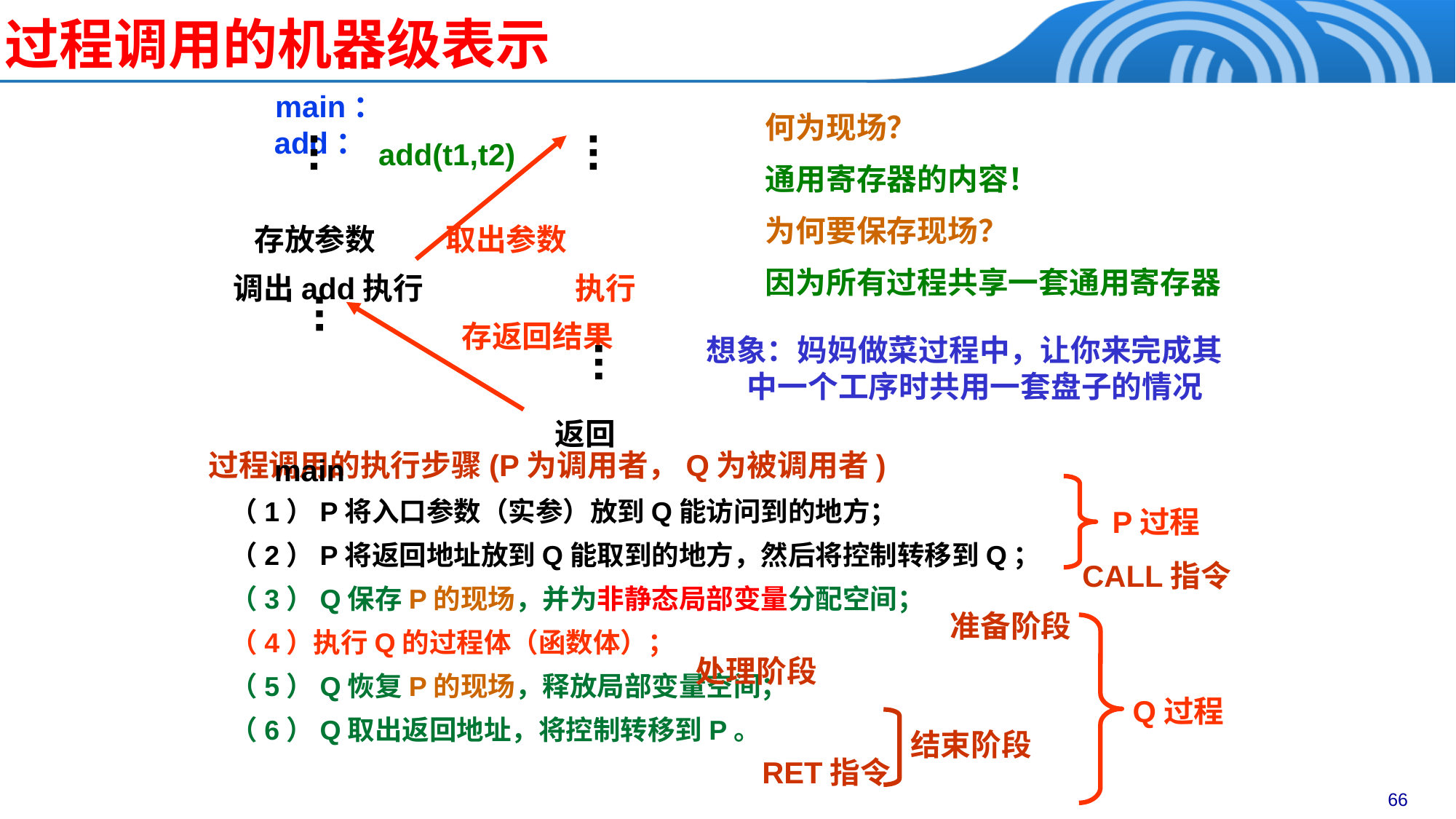

过程调用的机器级表示
     main：		add：

  存放参数	         取出参数
调出add执行	            执行
                                存返回结果

			         返回main

何为现场？
通用寄存器的内容！
为何要保存现场？
因为所有过程共享一套通用寄存器
add(t1,t2)
想象：妈妈做菜过程中，让你来完成其中一个工序时共用一套盘子的情况
 过程调用的执行步骤(P为调用者，Q为被调用者)
（1）P将入口参数（实参）放到Q能访问到的地方；
（2）P将返回地址放到Q能取到的地方，然后将控制转移到Q；
（3）Q保存P的现场，并为非静态局部变量分配空间；
（4）执行Q的过程体（函数体）；
（5）Q恢复P的现场，释放局部变量空间；
（6）Q取出返回地址，将控制转移到P。

P过程
CALL指令
准备阶段

Q过程
处理阶段

结束阶段
RET指令